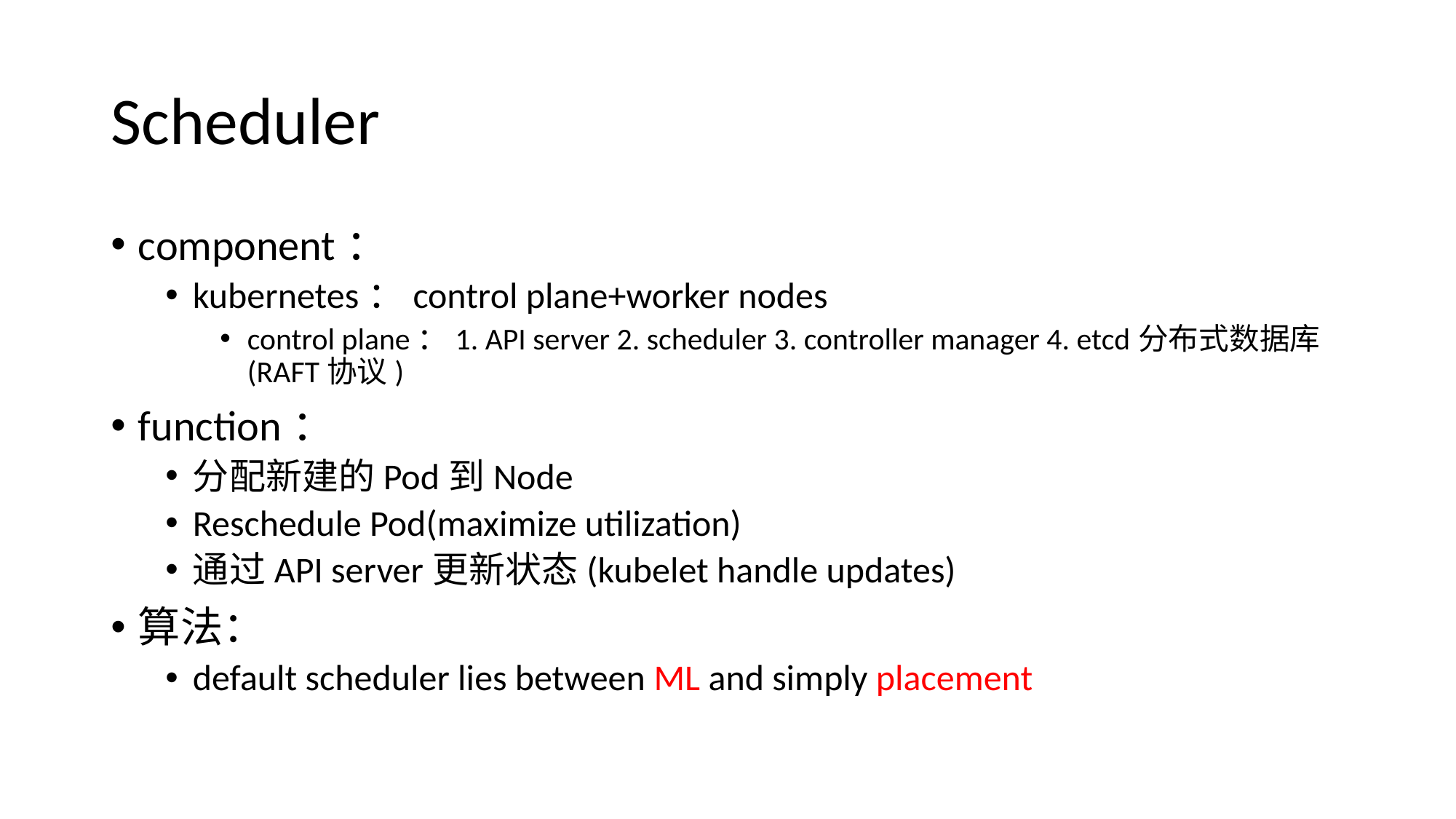

# Scheduler
component：
kubernetes：control plane+worker nodes
control plane：1. API server 2. scheduler 3. controller manager 4. etcd分布式数据库(RAFT协议)
function：
分配新建的Pod到Node
Reschedule Pod(maximize utilization)
通过API server更新状态(kubelet handle updates)
算法：
default scheduler lies between ML and simply placement